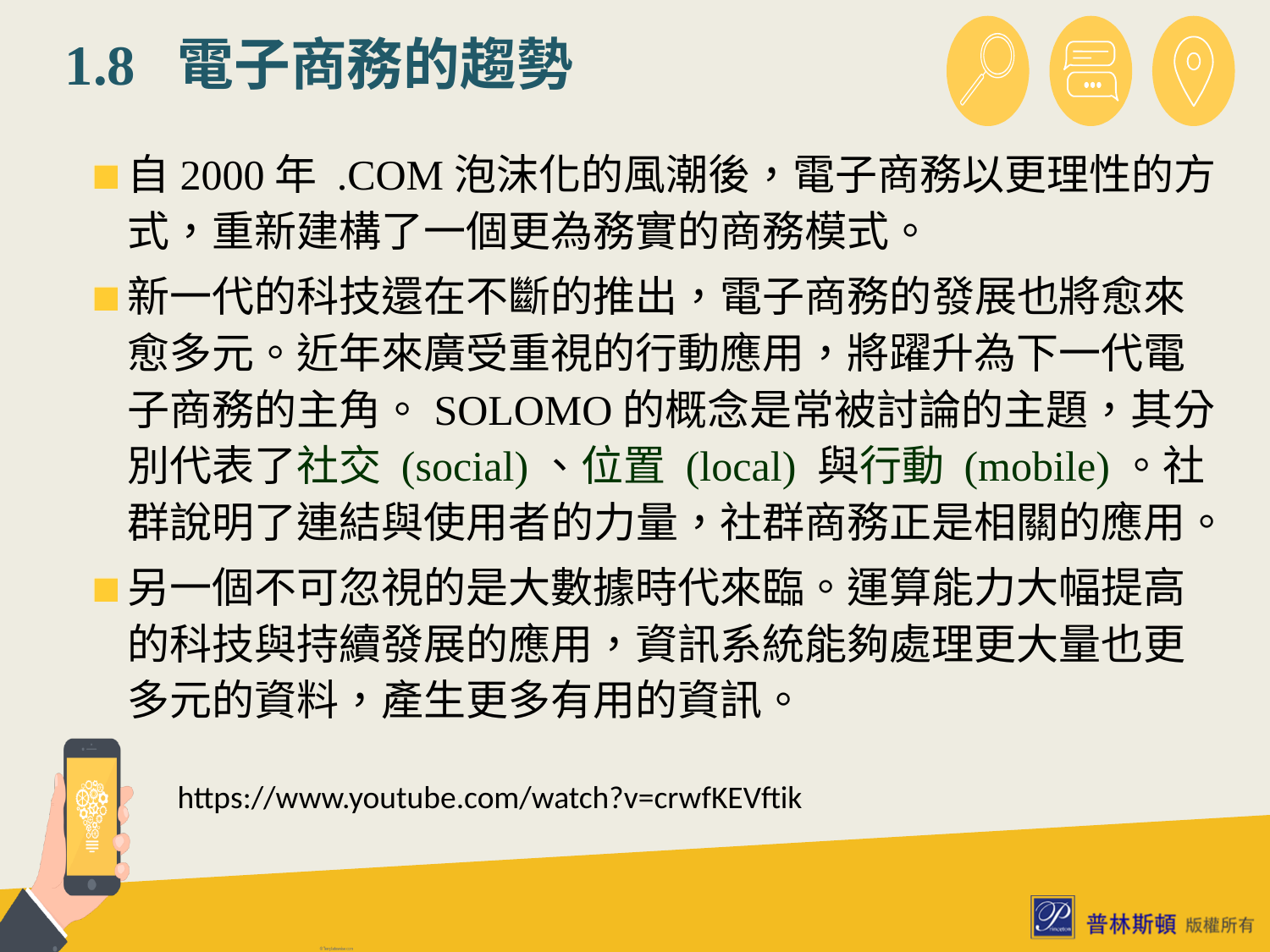

# 1.8  電子商務的趨勢
自2000年 .COM泡沫化的風潮後，電子商務以更理性的方式，重新建構了一個更為務實的商務模式。
新一代的科技還在不斷的推出，電子商務的發展也將愈來愈多元。近年來廣受重視的行動應用，將躍升為下一代電子商務的主角。SOLOMO的概念是常被討論的主題，其分別代表了社交 (social)、位置 (local) 與行動 (mobile)。社群說明了連結與使用者的力量，社群商務正是相關的應用。
另一個不可忽視的是大數據時代來臨。運算能力大幅提高的科技與持續發展的應用，資訊系統能夠處理更大量也更多元的資料，產生更多有用的資訊。
https://www.youtube.com/watch?v=crwfKEVftik